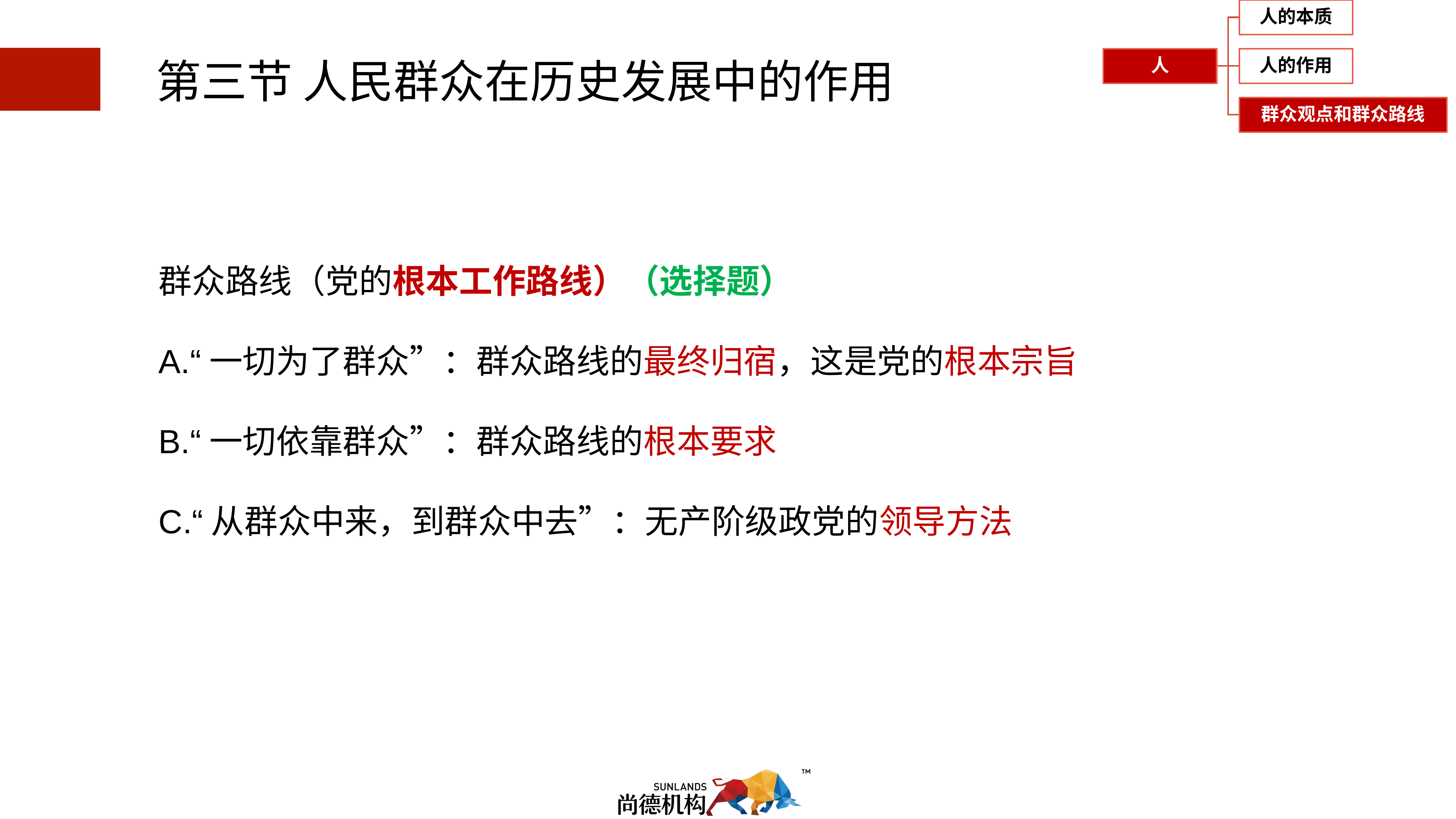

人
人的本质
人的作用
群众观点和群众路线
3.3.2.3无产阶级政党的群众观点和群众路线
第三节 人民群众在历史发展中的作用
群众路线（党的根本工作路线）（选择题）
A.“一切为了群众”：群众路线的最终归宿，这是党的根本宗旨
B.“一切依靠群众”：群众路线的根本要求
C.“从群众中来，到群众中去”：无产阶级政党的领导方法